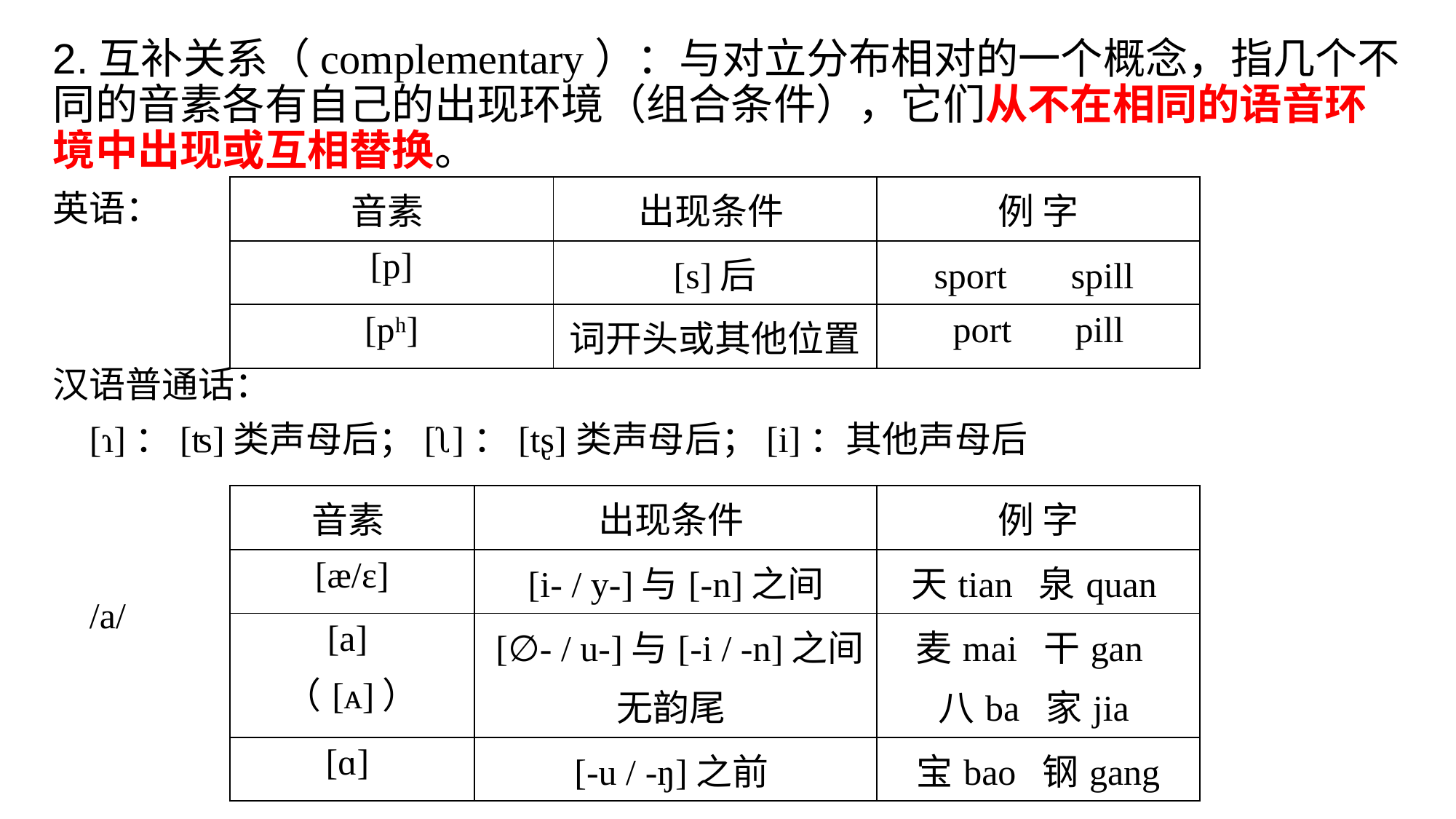

2.互补关系（complementary）：与对立分布相对的一个概念，指几个不同的音素各有自己的出现环境（组合条件），它们从不在相同的语音环境中出现或互相替换。
英语：

汉语普通话：
    [ɿ]：[ʦ]类声母后；[ʅ]：[tʂ]类声母后；[i]：其他声母后

    /a/
| 音素 | 出现条件 | 例 字 |
| --- | --- | --- |
| [p] | [s]后 | sport 　spill |
| [pʰ] | 词开头或其他位置 | port pill |
| 音素 | 出现条件 | 例 字 |
| --- | --- | --- |
| [æ/ε] | [i- / y-]与[-n]之间 | 天tian 泉quan |
| [a] （[ᴀ]） | [∅- / u-]与[-i / -n]之间 无韵尾 | 麦mai 干gan 八ba 家jia |
| [ɑ] | [-u / -ŋ]之前 | 宝bao 钢gang |